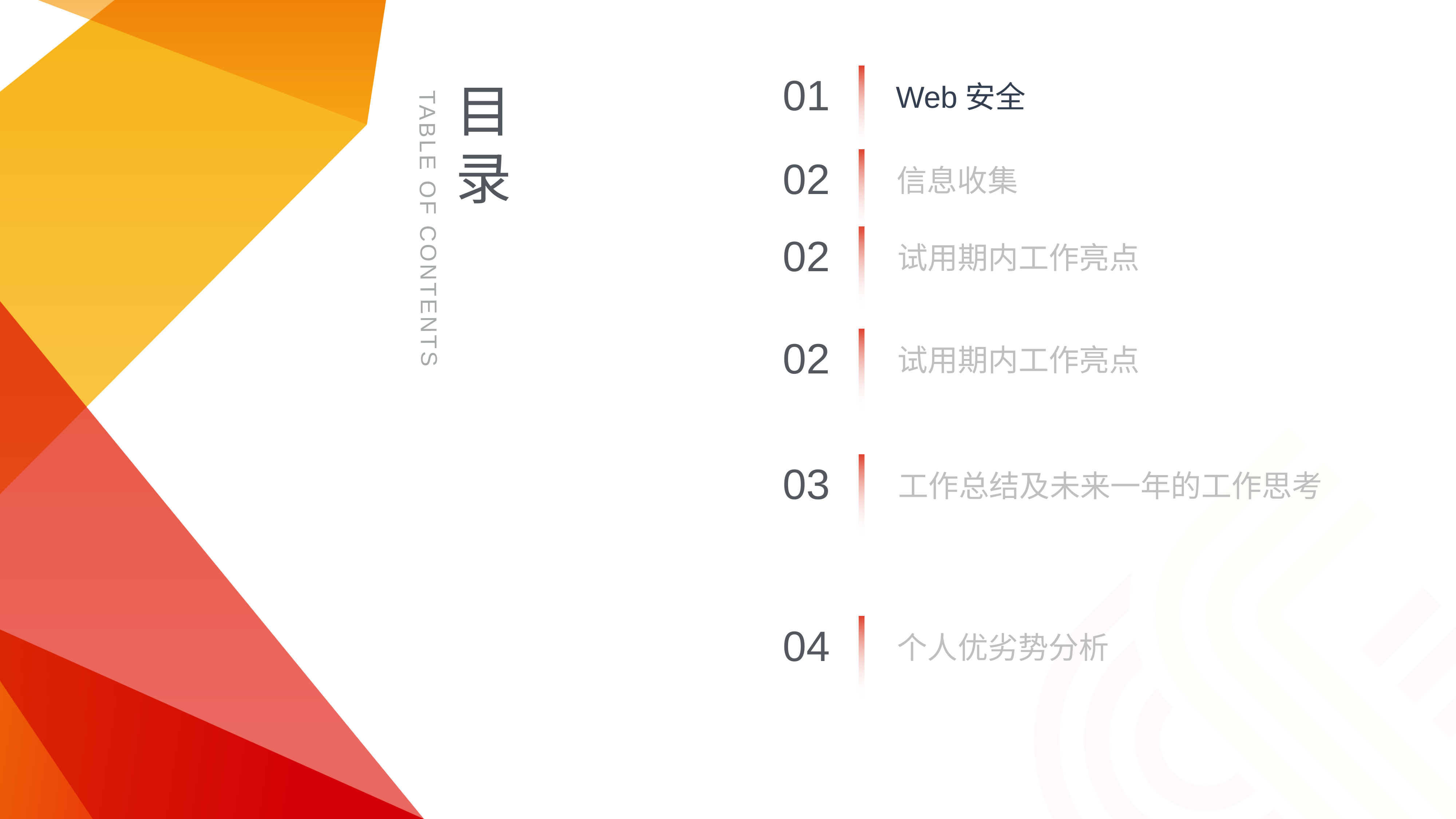

01
Web安全

02
信息收集

02
试用期内工作亮点

02
试用期内工作亮点

03
工作总结及未来一年的工作思考

04
个人优劣势分析